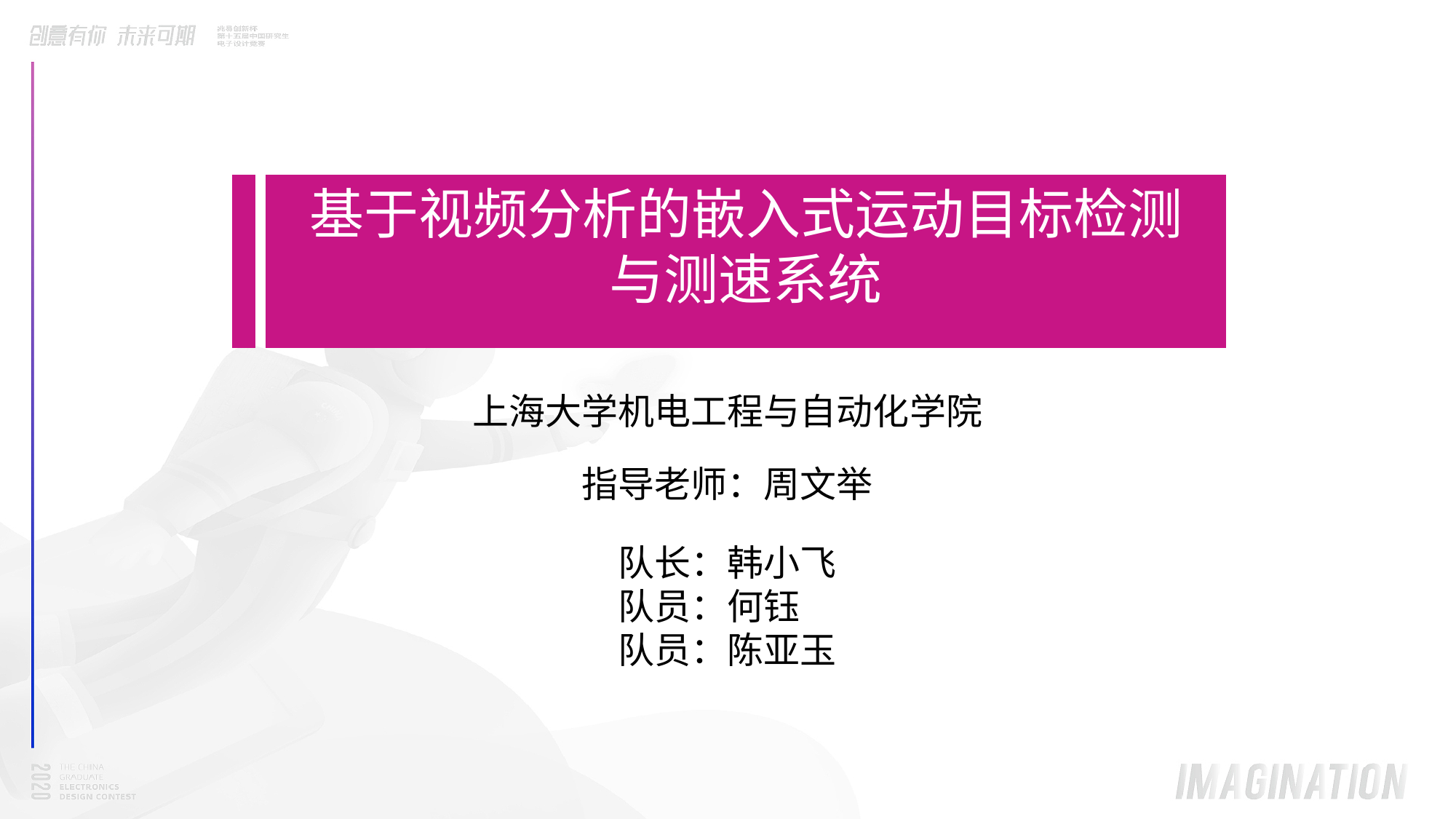

基于视频分析的嵌入式运动目标检测
与测速系统

上海大学机电工程与自动化学院
指导老师：周文举
队长：韩小飞
队员：何钰
队员：陈亚玉